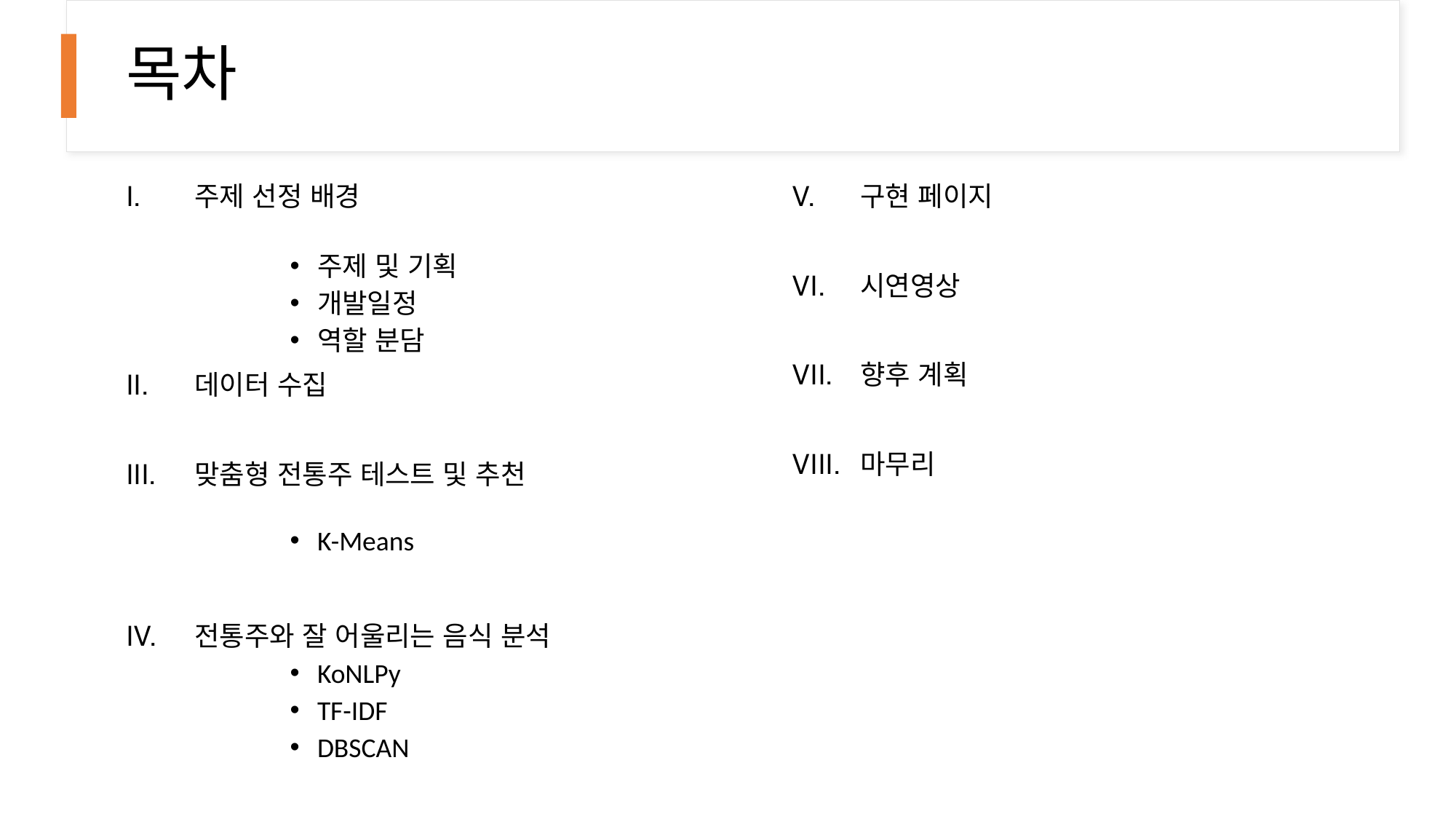

# 목차

주제 선정 배경
주제 및 기획
개발일정
역할 분담
데이터 수집

맞춤형 전통주 테스트 및 추천
K-Means

전통주와 잘 어울리는 음식 분석
KoNLPy
TF-IDF
DBSCAN
구현 페이지

시연영상

향후 계획

마무리